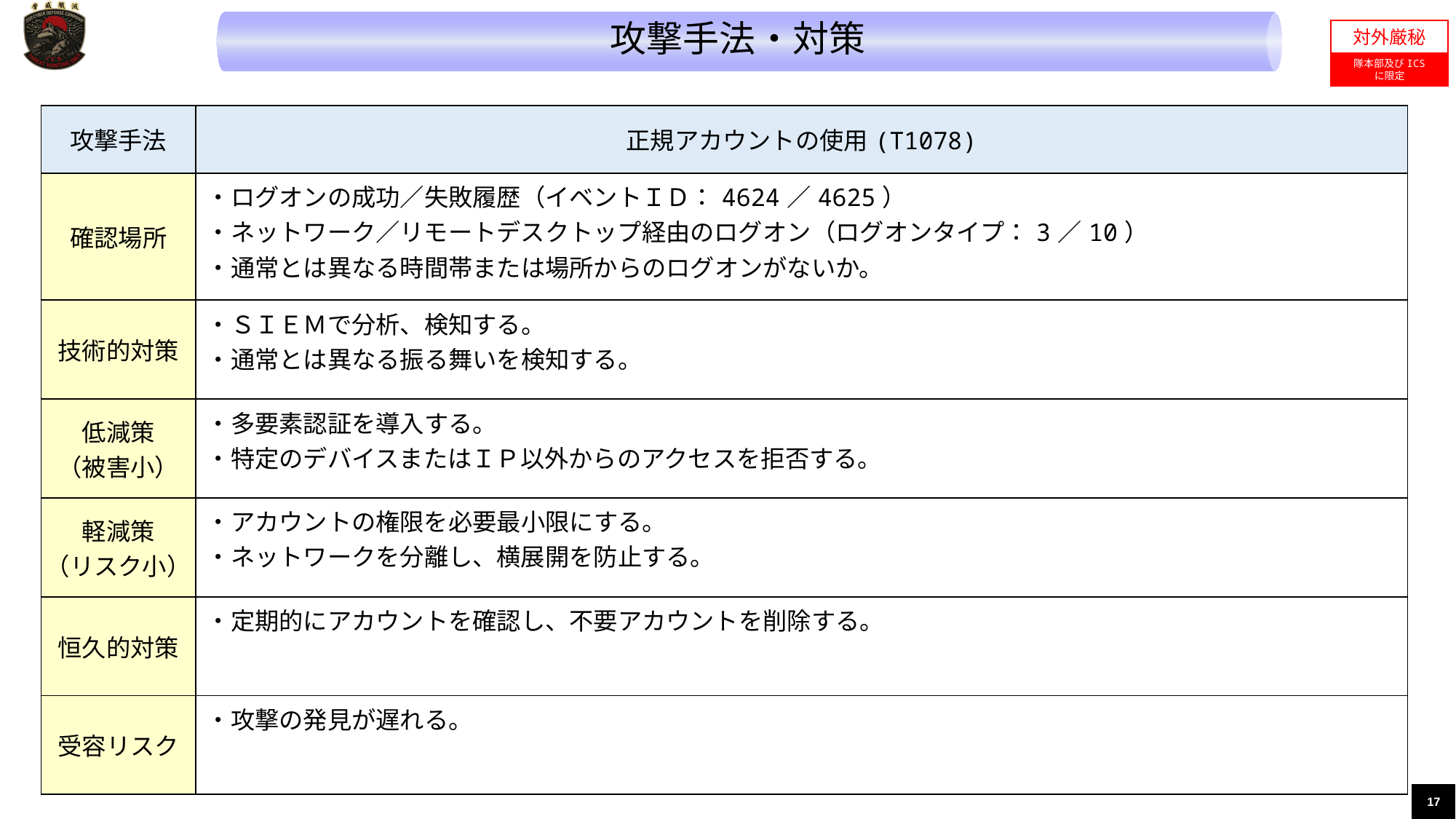

攻撃手法・対策
対外厳秘
隊本部及びICS
に限定
| 攻撃手法 | 正規アカウントの使用(T1078) |
| --- | --- |
| 確認場所 | ・ログオンの成功／失敗履歴（イベントＩＤ：4624／4625） ・ネットワーク／リモートデスクトップ経由のログオン（ログオンタイプ：3／10） ・通常とは異なる時間帯または場所からのログオンがないか。 |
| 技術的対策 | ・ＳＩＥＭで分析、検知する。 ・通常とは異なる振る舞いを検知する。 |
| 低減策 （被害小） | ・多要素認証を導入する。 ・特定のデバイスまたはＩＰ以外からのアクセスを拒否する。 |
| 軽減策 （リスク小） | ・アカウントの権限を必要最小限にする。 ・ネットワークを分離し、横展開を防止する。 |
| 恒久的対策 | ・定期的にアカウントを確認し、不要アカウントを削除する。 |
| 受容リスク | ・攻撃の発見が遅れる。 |